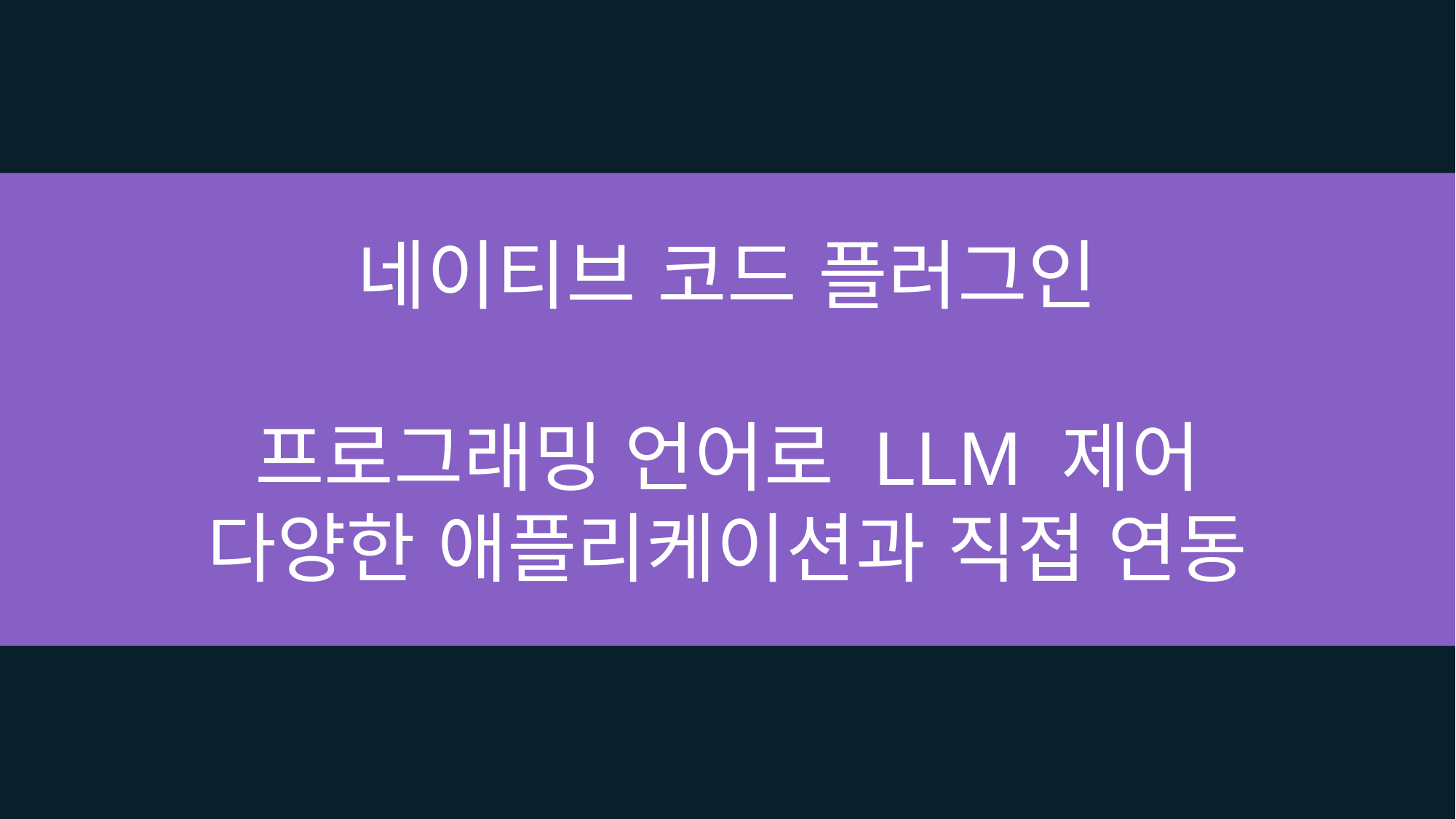

네이티브 코드 플러그인

프로그래밍 언어로 LLM 제어
다양한 애플리케이션과 직접 연동